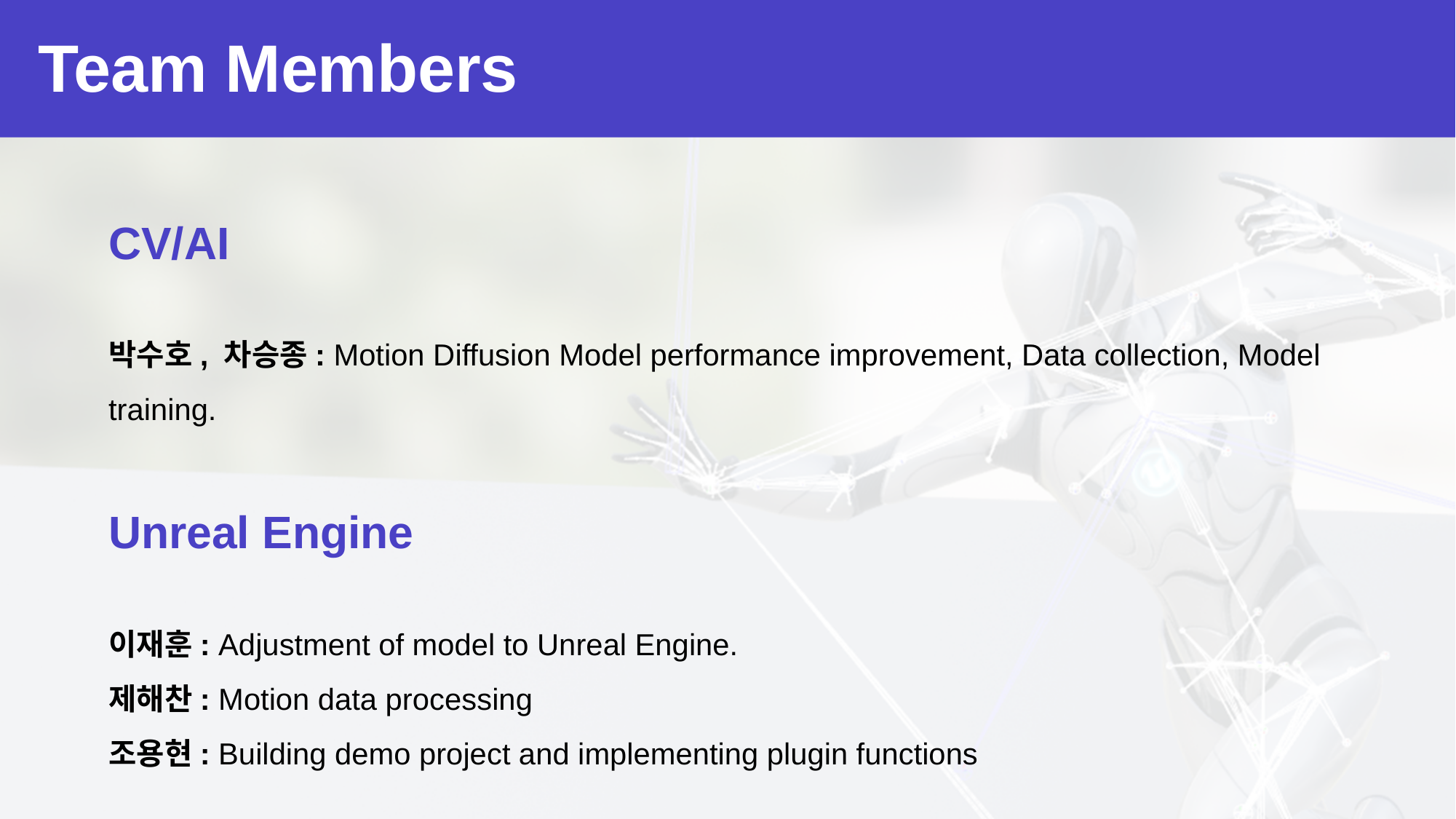

# Team Members
CV/AI

박수호, 차승종: Motion Diffusion Model performance improvement, Data collection, Model training.

Unreal Engine

이재훈: Adjustment of model to Unreal Engine.
제해찬: Motion data processing
조용현: Building demo project and implementing plugin functions